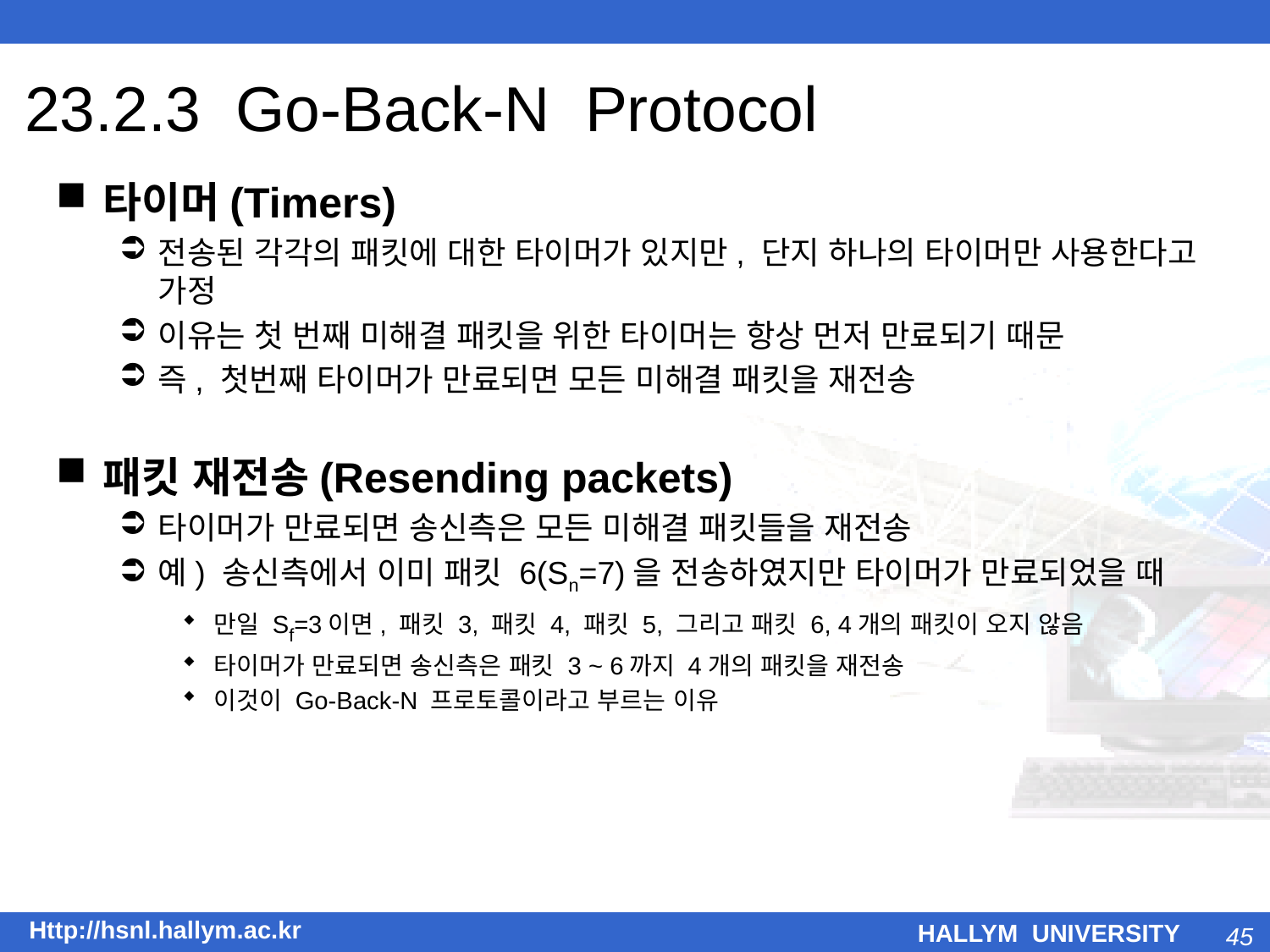

# 23.2.3  Go-Back-N  Protocol
타이머(Timers)
전송된 각각의 패킷에 대한 타이머가 있지만, 단지 하나의 타이머만 사용한다고 가정
이유는 첫 번째 미해결 패킷을 위한 타이머는 항상 먼저 만료되기 때문
즉, 첫번째 타이머가 만료되면 모든 미해결 패킷을 재전송

패킷 재전송(Resending packets)
타이머가 만료되면 송신측은 모든 미해결 패킷들을 재전송
예) 송신측에서 이미 패킷 6(Sn=7)을 전송하였지만 타이머가 만료되었을 때
만일 Sf=3이면, 패킷 3, 패킷 4, 패킷 5, 그리고 패킷 6, 4개의 패킷이 오지 않음
타이머가 만료되면 송신측은 패킷 3 ~ 6까지 4개의 패킷을 재전송
이것이 Go-Back-N 프로토콜이라고 부르는 이유
45